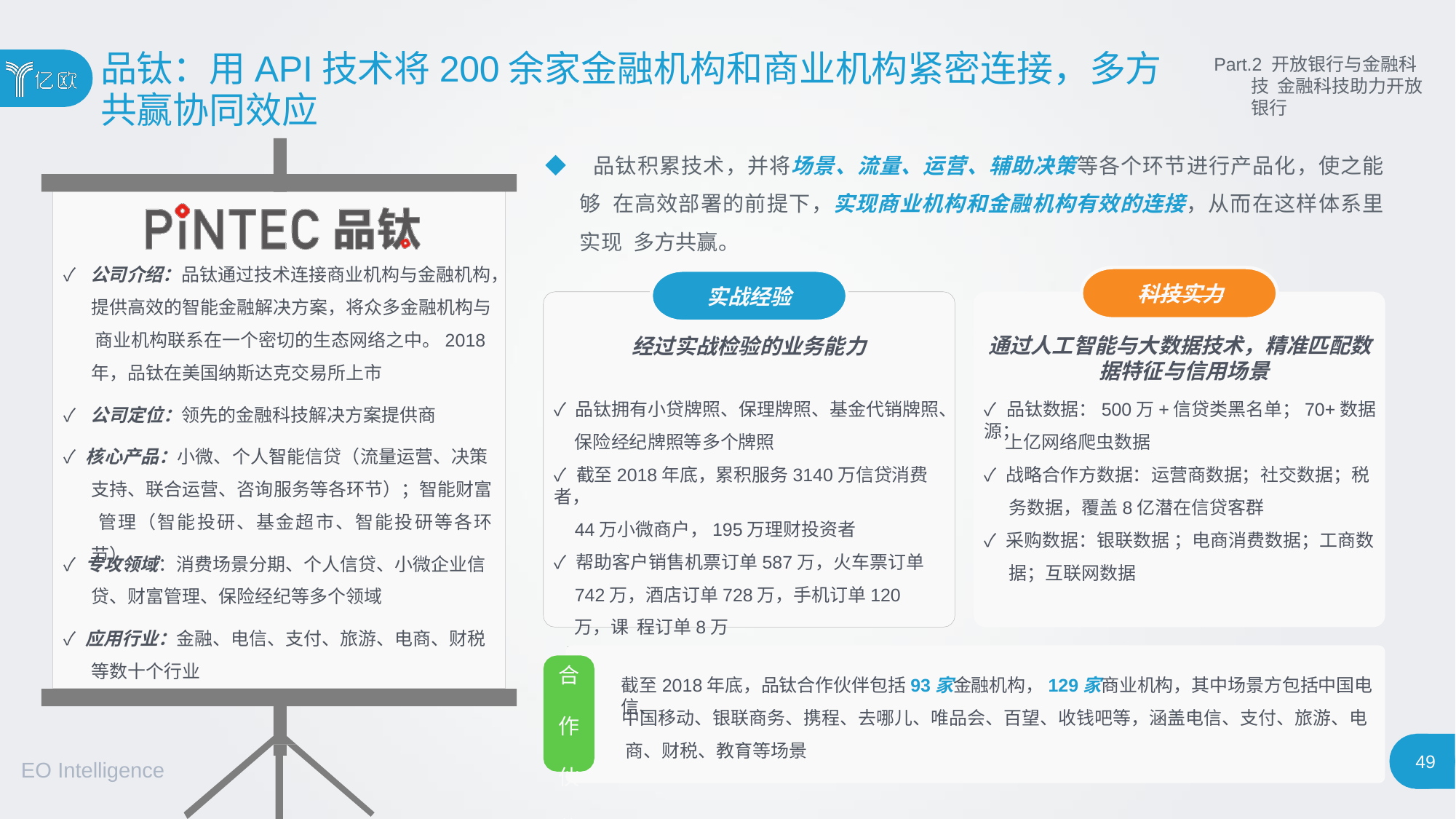

# 品钛：用API技术将200余家金融机构和商业机构紧密连接，多方
共赢协同效应
Part.2 开放银行与金融科技  金融科技助力开放银行

◆ 品钛积累技术，并将场景、流量、运营、辅助决策等各个环节进行产品化，使之能够  在高效部署的前提下，实现商业机构和金融机构有效的连接，从而在这样体系里实现  多方共赢。

✓  公司介绍：品钛通过技术连接商业机构与金融机构，

 	科技实力
实战经验
提供高效的智能金融解决方案，将众多金融机构与  商业机构联系在一个密切的生态网络之中。2018  年，品钛在美国纳斯达克交易所上市

通过人工智能与大数据技术，精准匹配数  据特征与信用场景
经过实战检验的业务能力
✓ 品钛拥有小贷牌照、保理牌照、基金代销牌照、
✓ 品钛数据：500万+信贷类黑名单；70+数据源；
✓  公司定位：领先的金融科技解决方案提供商
保险经纪牌照等多个牌照
✓ 截至2018年底，累积服务3140万信贷消费者，
44万小微商户，195万理财投资者
✓ 帮助客户销售机票订单587万，火车票订单  742万，酒店订单728万，手机订单120万，课  程订单8万
上亿网络爬虫数据
✓ 战略合作方数据：运营商数据；社交数据；税  务数据，覆盖8亿潜在信贷客群
✓ 采购数据：银联数据 ；电商消费数据；工商数  据；互联网数据
✓ 核心产品：小微、个人智能信贷（流量运营、决策  支持、联合运营、咨询服务等各环节）；智能财富  管理（智能投研、基金超市、智能投研等各环节）
✓ 专攻领域：消费场景分期、个人信贷、小微企业信  贷、财富管理、保险经纪等多个领域
✓ 应用行业：金融、电信、支付、旅游、电商、财税  等数十个行业

合  作  伙  伴
截至2018年底，品钛合作伙伴包括93家金融机构，129家商业机构，其中场景方包括中国电信、

中国移动、银联商务、携程、去哪儿、唯品会、百望、收钱吧等，涵盖电信、支付、旅游、电  商、财税、教育等场景
49
EO Intelligence